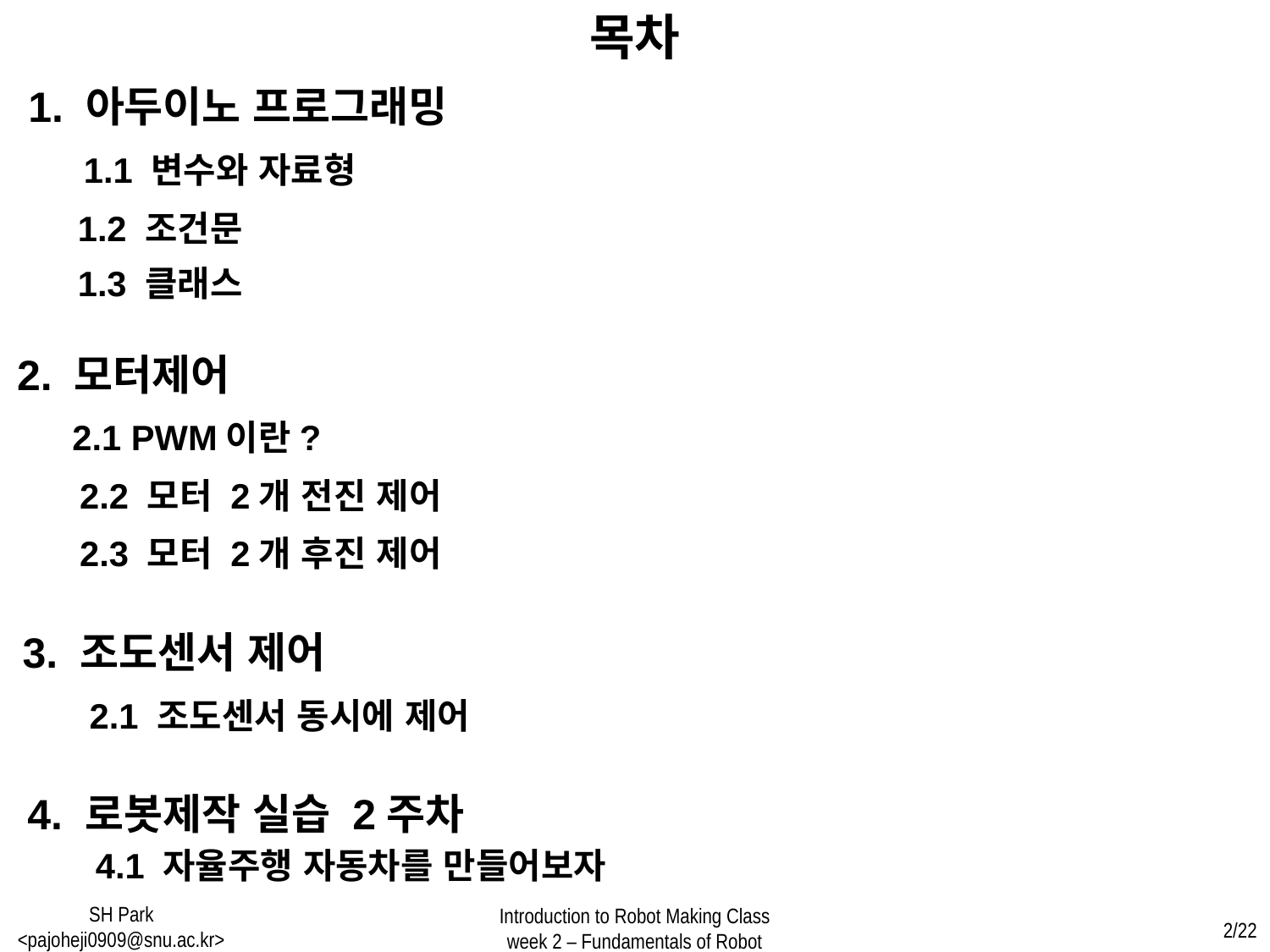

목차
1. 아두이노 프로그래밍
1.1 변수와 자료형
1.2 조건문
1.3 클래스
2. 모터제어
2.1 PWM이란?
2.2 모터 2개 전진 제어
2.3 모터 2개 후진 제어
3. 조도센서 제어
2.1 조도센서 동시에 제어
4. 로봇제작 실습 2주차
4.1 자율주행 자동차를 만들어보자
SH Park <pajoheji0909@snu.ac.kr>
Introduction to Robot Making Class
week 2 – Fundamentals of Robot
2/22